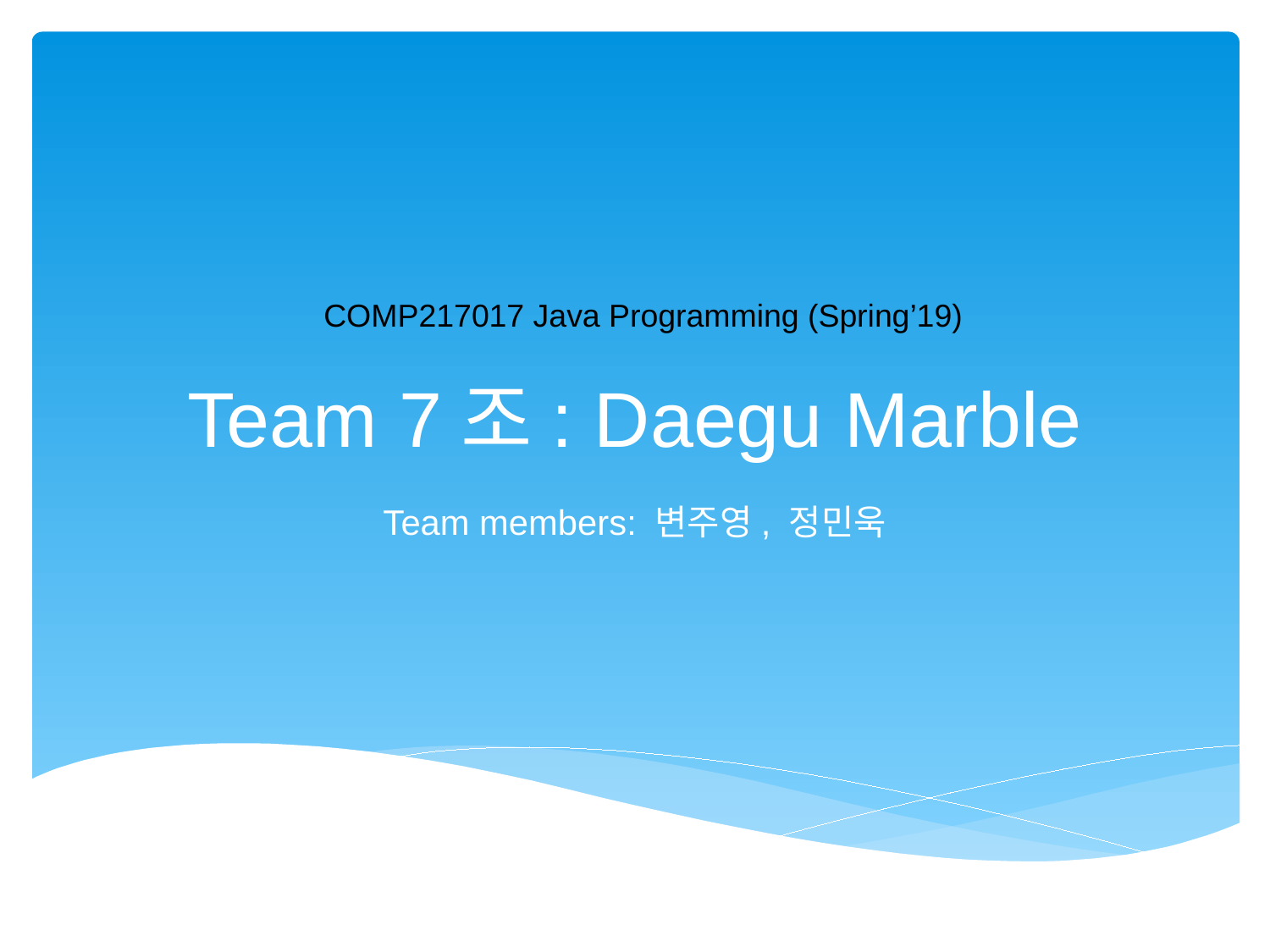

# Team 7조: Daegu Marble
COMP217017 Java Programming (Spring’19)
Team members: 변주영, 정민욱